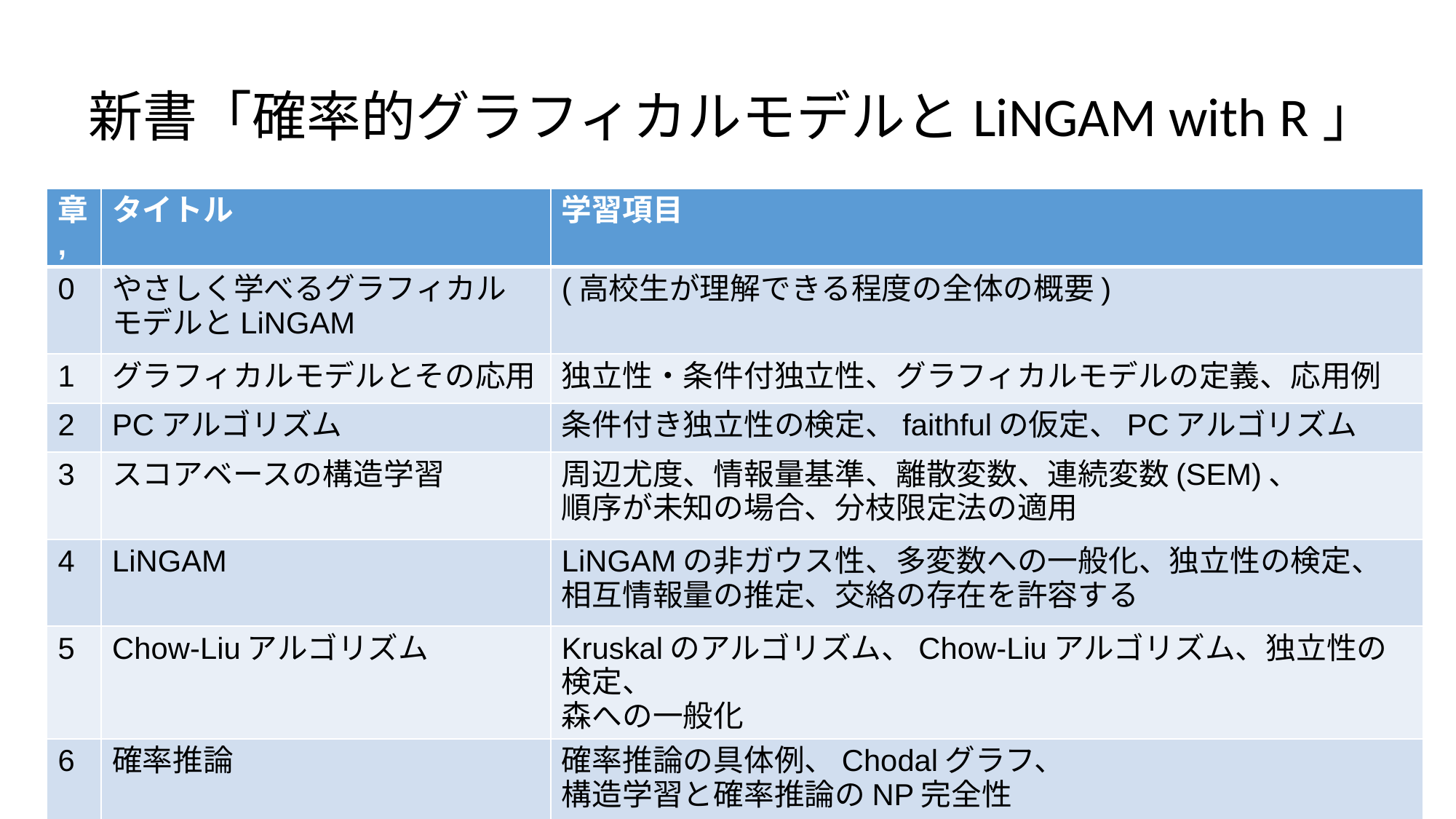

# 新書「確率的グラフィカルモデルとLiNGAM with R」
| 章, | タイトル | 学習項目 |
| --- | --- | --- |
| 0 | やさしく学べるグラフィカル モデルとLiNGAM | (高校生が理解できる程度の全体の概要) |
| 1 | グラフィカルモデルとその応用 | 独立性・条件付独立性、グラフィカルモデルの定義、応用例 |
| 2 | PCアルゴリズム | 条件付き独立性の検定、faithfulの仮定、PCアルゴリズム |
| 3 | スコアベースの構造学習 | 周辺尤度、情報量基準、離散変数、連続変数(SEM)、 順序が未知の場合、分枝限定法の適用 |
| 4 | LiNGAM | LiNGAMの非ガウス性、多変数への一般化、独立性の検定、 相互情報量の推定、交絡の存在を許容する |
| 5 | Chow-Liuアルゴリズム | Kruskalのアルゴリズム、Chow-Liuアルゴリズム、独立性の検定、 森への一般化 |
| 6 | 確率推論 | 確率推論の具体例、Chodalグラフ、 構造学習と確率推論のNP完全性 |